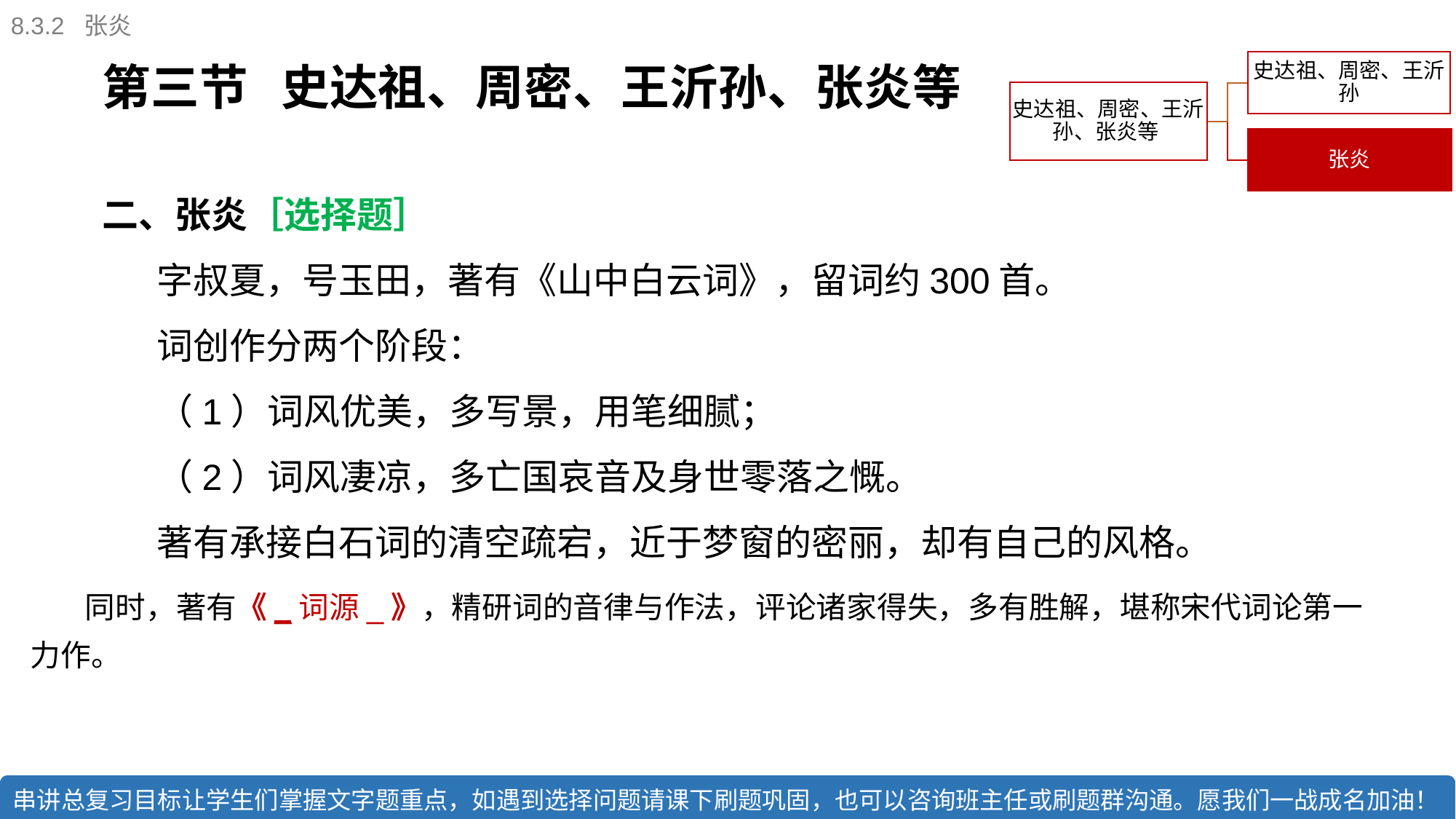

史达祖、周密、王沂孙、张炎等
史达祖、周密、王沂孙
张炎
8.3.2  张炎
第三节   史达祖、周密、王沂孙、张炎等
二、张炎［选择题］
字叔夏，号玉田，著有《山中白云词》，留词约300首。
词创作分两个阶段：
（1）词风优美，多写景，用笔细腻；
（2）词风凄凉，多亡国哀音及身世零落之慨。
著有承接白石词的清空疏宕，近于梦窗的密丽，却有自己的风格。
同时，著有《_词源_》，精研词的音律与作法，评论诸家得失，多有胜解，堪称宋代词论第一力作。